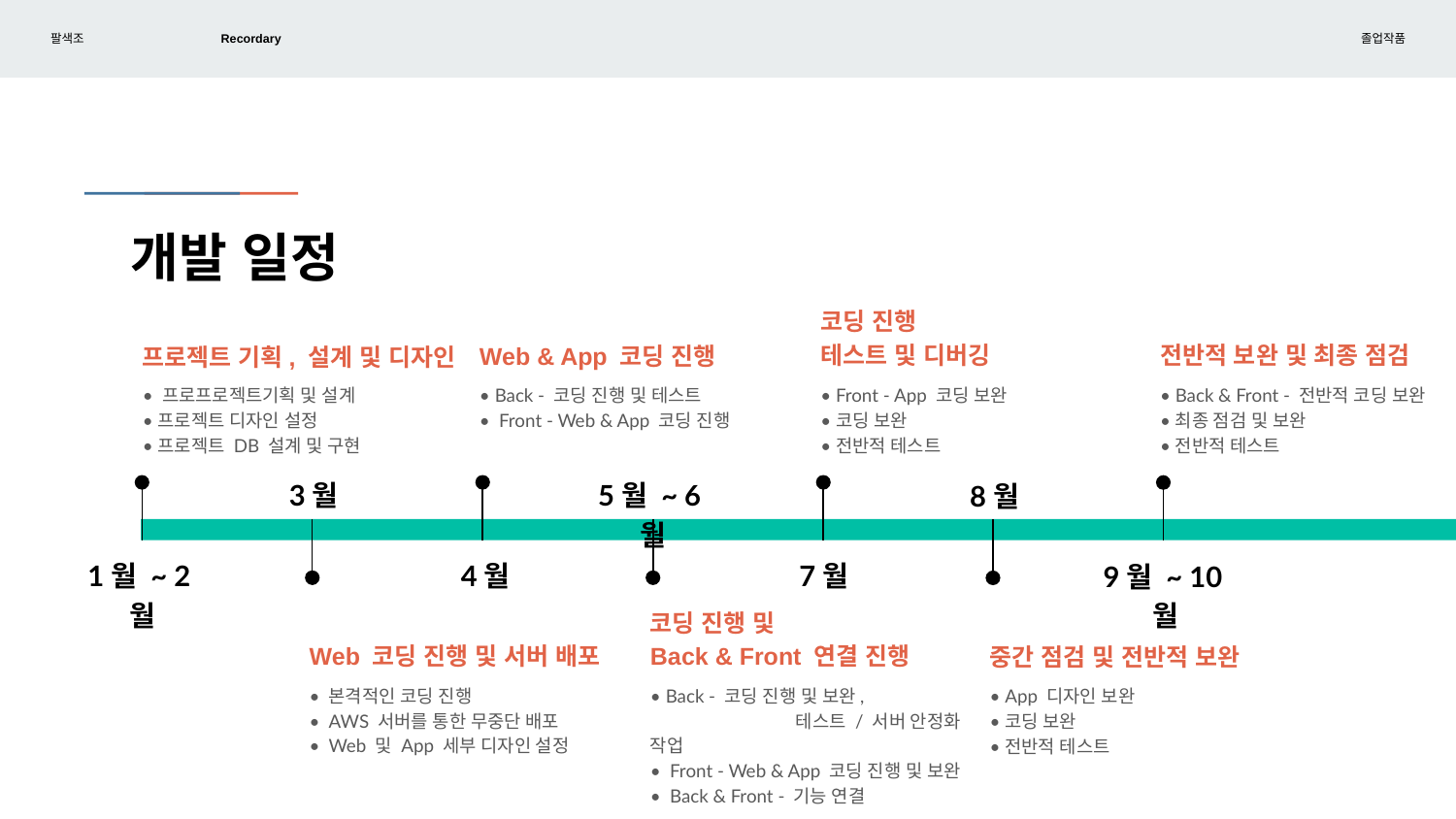

# 개발 일정
코딩 진행
테스트 및 디버깅
전반적 보완 및 최종 점검
Web & App 코딩 진행
프로젝트 기획, 설계 및 디자인
• 프로프로젝트기획 및 설계
• 프로젝트 디자인 설정
• 프로젝트 DB 설계 및 구현
• Front - App 코딩 보완
• 코딩 보완
• 전반적 테스트
• Back - 코딩 진행 및 테스트
• Front - Web & App 코딩 진행
• Back & Front - 전반적 코딩 보완
• 최종 점검 및 보완
• 전반적 테스트
3월
5월 ~ 6월
8월

1월 ~ 2월
4월
7월
9월 ~ 10월
코딩 진행 및
Back & Front 연결 진행
Web 코딩 진행 및 서버 배포
중간 점검 및 전반적 보완
• 본격적인 코딩 진행
• AWS 서버를 통한 무중단 배포
• Web 및 App 세부 디자인 설정
• Back - 코딩 진행 및 보완,
	테스트 / 서버 안정화 작업
• Front - Web & App 코딩 진행 및 보완
• Back & Front - 기능 연결
• App 디자인 보완
• 코딩 보완
• 전반적 테스트